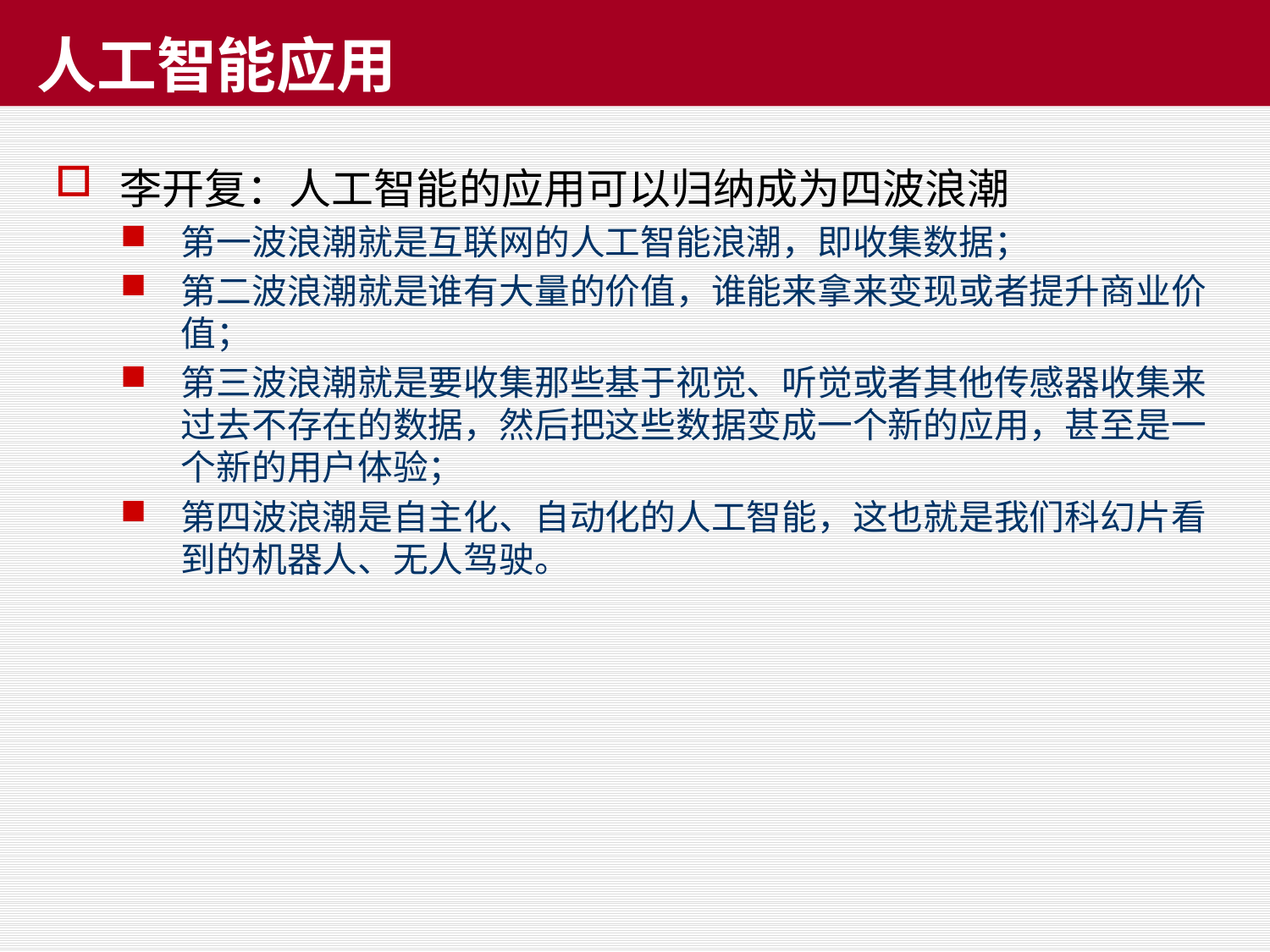

# 人工智能应用
李开复：人工智能的应用可以归纳成为四波浪潮
第一波浪潮就是互联网的人工智能浪潮，即收集数据；
第二波浪潮就是谁有大量的价值，谁能来拿来变现或者提升商业价值；
第三波浪潮就是要收集那些基于视觉、听觉或者其他传感器收集来过去不存在的数据，然后把这些数据变成一个新的应用，甚至是一个新的用户体验；
第四波浪潮是自主化、自动化的人工智能，这也就是我们科幻片看到的机器人、无人驾驶。